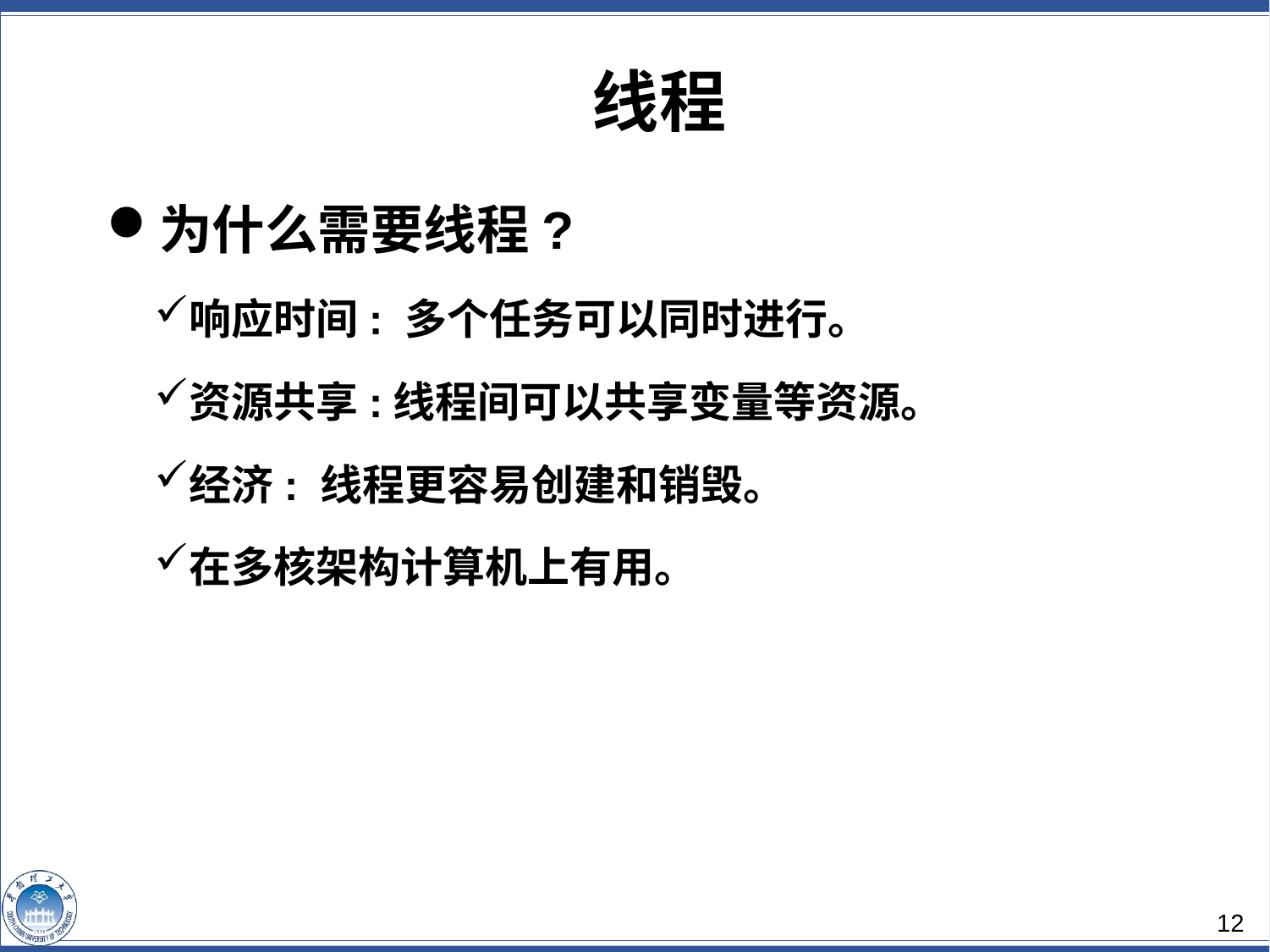

线程
为什么需要线程?
响应时间: 多个任务可以同时进行。
资源共享:线程间可以共享变量等资源。
经济: 线程更容易创建和销毁。
在多核架构计算机上有用。
12